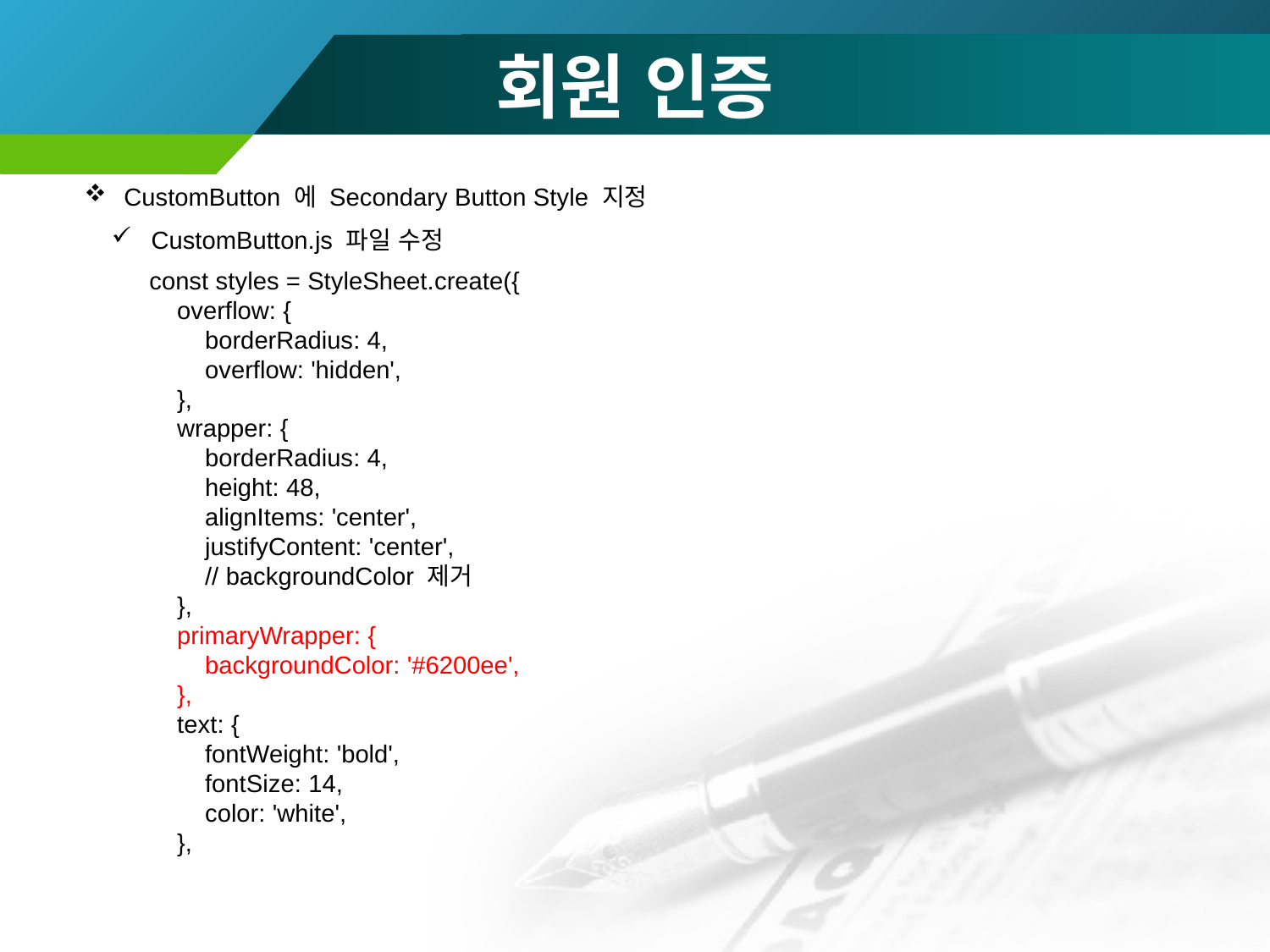

# 회원 인증
CustomButton 에 Secondary Button Style 지정
CustomButton.js 파일 수정
const styles = StyleSheet.create({
    overflow: {
        borderRadius: 4,
        overflow: 'hidden',
    },
    wrapper: {
        borderRadius: 4,
        height: 48,
        alignItems: 'center',
        justifyContent: 'center',
        // backgroundColor 제거
    },
    primaryWrapper: {
        backgroundColor: '#6200ee',
    },
    text: {
        fontWeight: 'bold',
        fontSize: 14,
        color: 'white',
    },